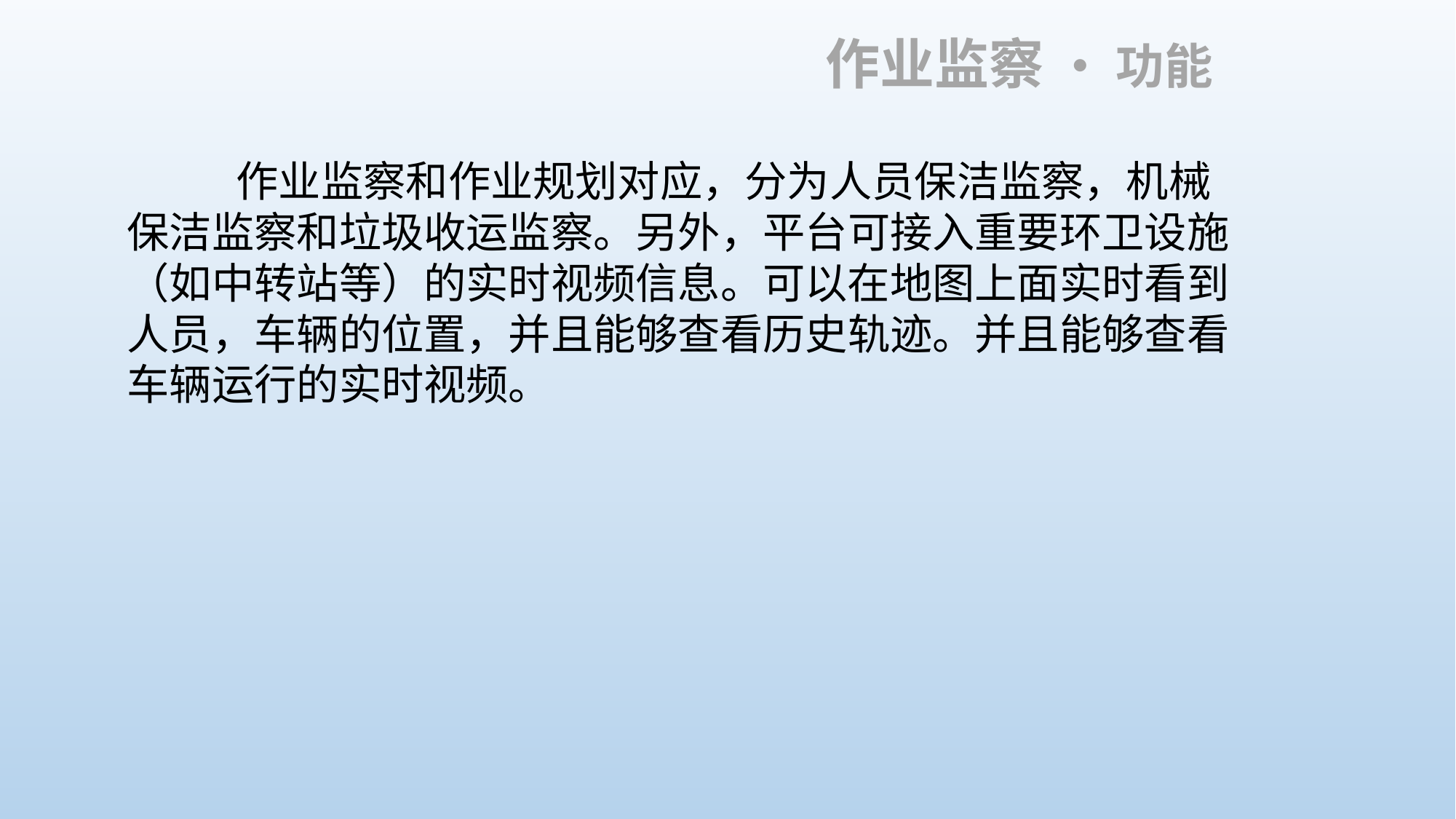

作业监察 • 功能
	作业监察和作业规划对应，分为人员保洁监察，机械保洁监察和垃圾收运监察。另外，平台可接入重要环卫设施（如中转站等）的实时视频信息。可以在地图上面实时看到人员，车辆的位置，并且能够查看历史轨迹。并且能够查看车辆运行的实时视频。